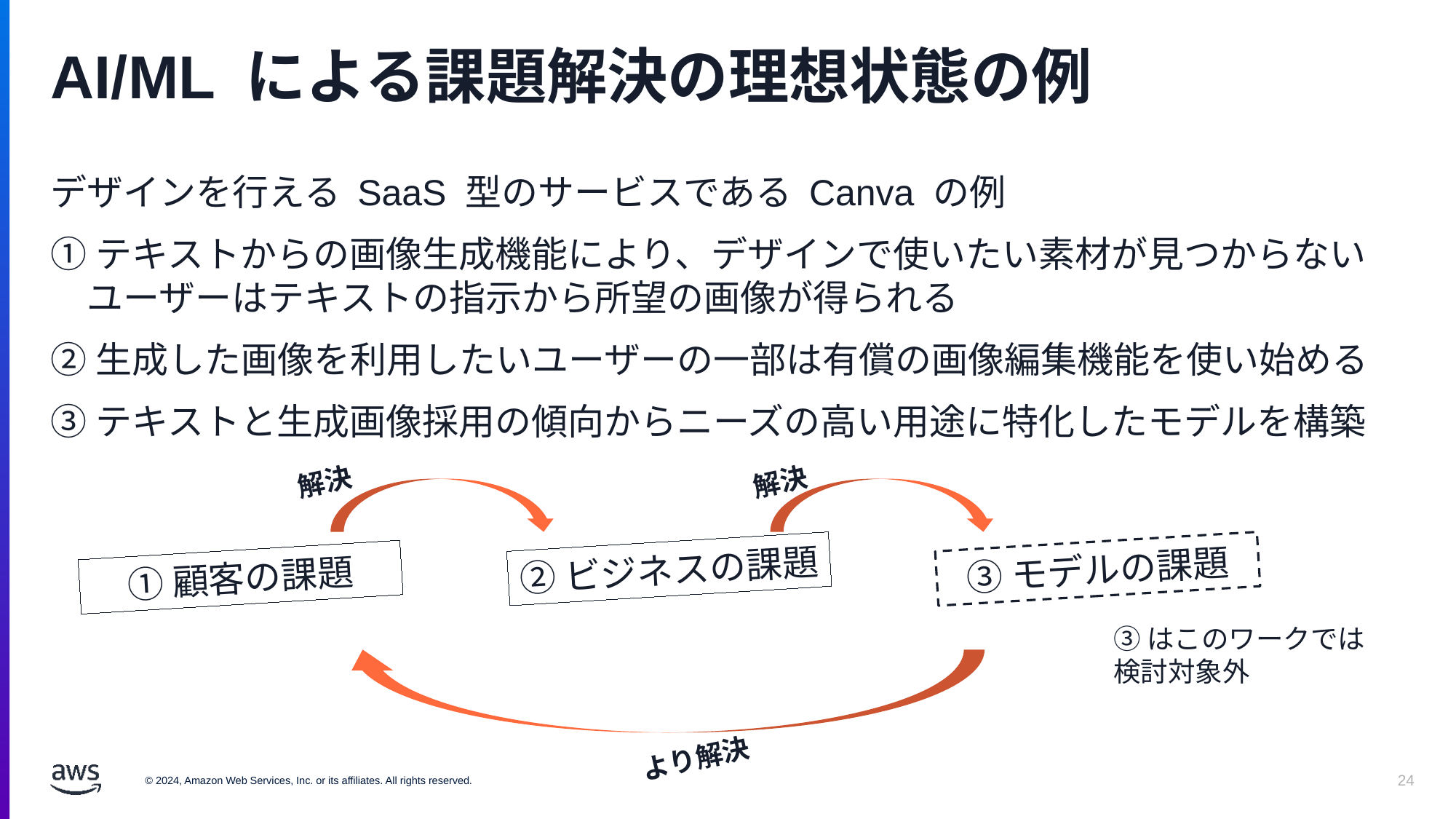

# AI/ML による課題解決の理想状態の例
デザインを行える SaaS 型のサービスである Canva の例
①テキストからの画像生成機能により、デザインで使いたい素材が見つからない
　ユーザーはテキストの指示から所望の画像が得られる
②生成した画像を利用したいユーザーの一部は有償の画像編集機能を使い始める
③テキストと生成画像採用の傾向からニーズの高い用途に特化したモデルを構築
解決
解決

②ビジネスの課題
③モデルの課題
①顧客の課題
③はこのワークでは検討対象外

より解決
24